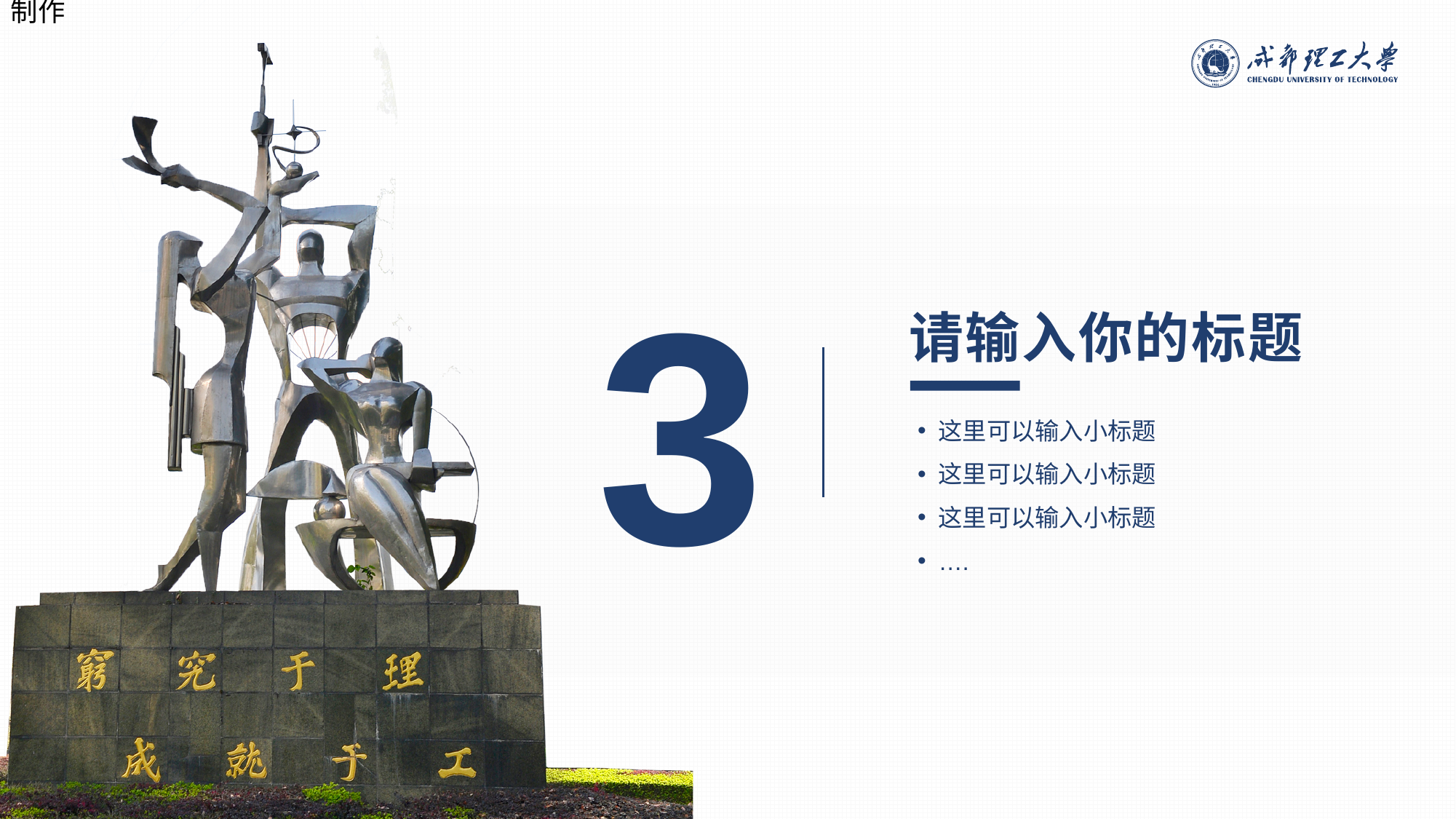

3
请输入你的标题
这里可以输入小标题
这里可以输入小标题
这里可以输入小标题
….